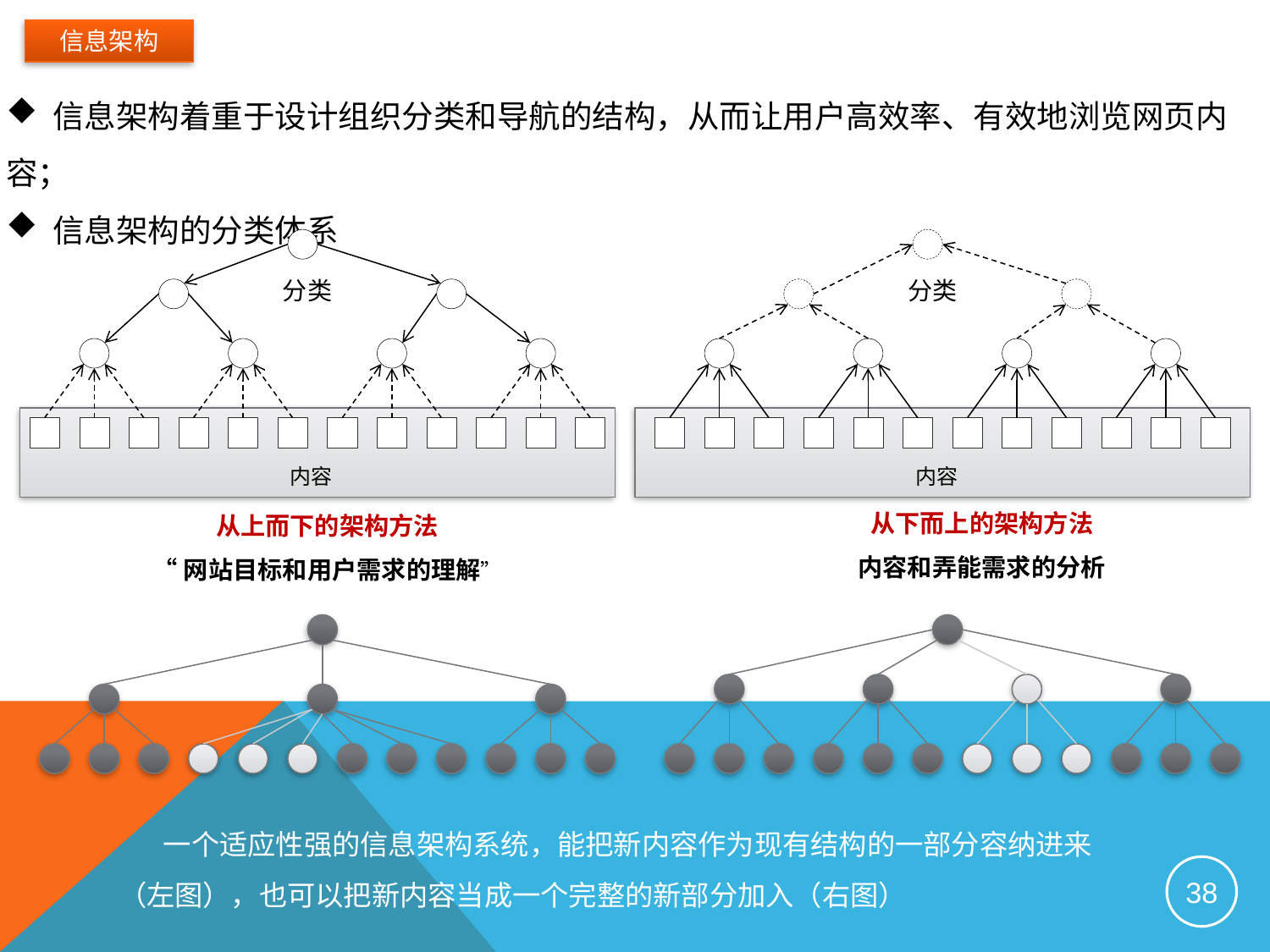

信息架构
 信息架构着重于设计组织分类和导航的结构，从而让用户高效率、有效地浏览网页内容；
 信息架构的分类体系

分类
分类

内容
内容
从下而上的架构方法
内容和弄能需求的分析
从上而下的架构方法
“网站目标和用户需求的理解”

      一个适应性强的信息架构系统，能把新内容作为现有结构的一部分容纳进来（左图），也可以把新内容当成一个完整的新部分加入（右图）
38